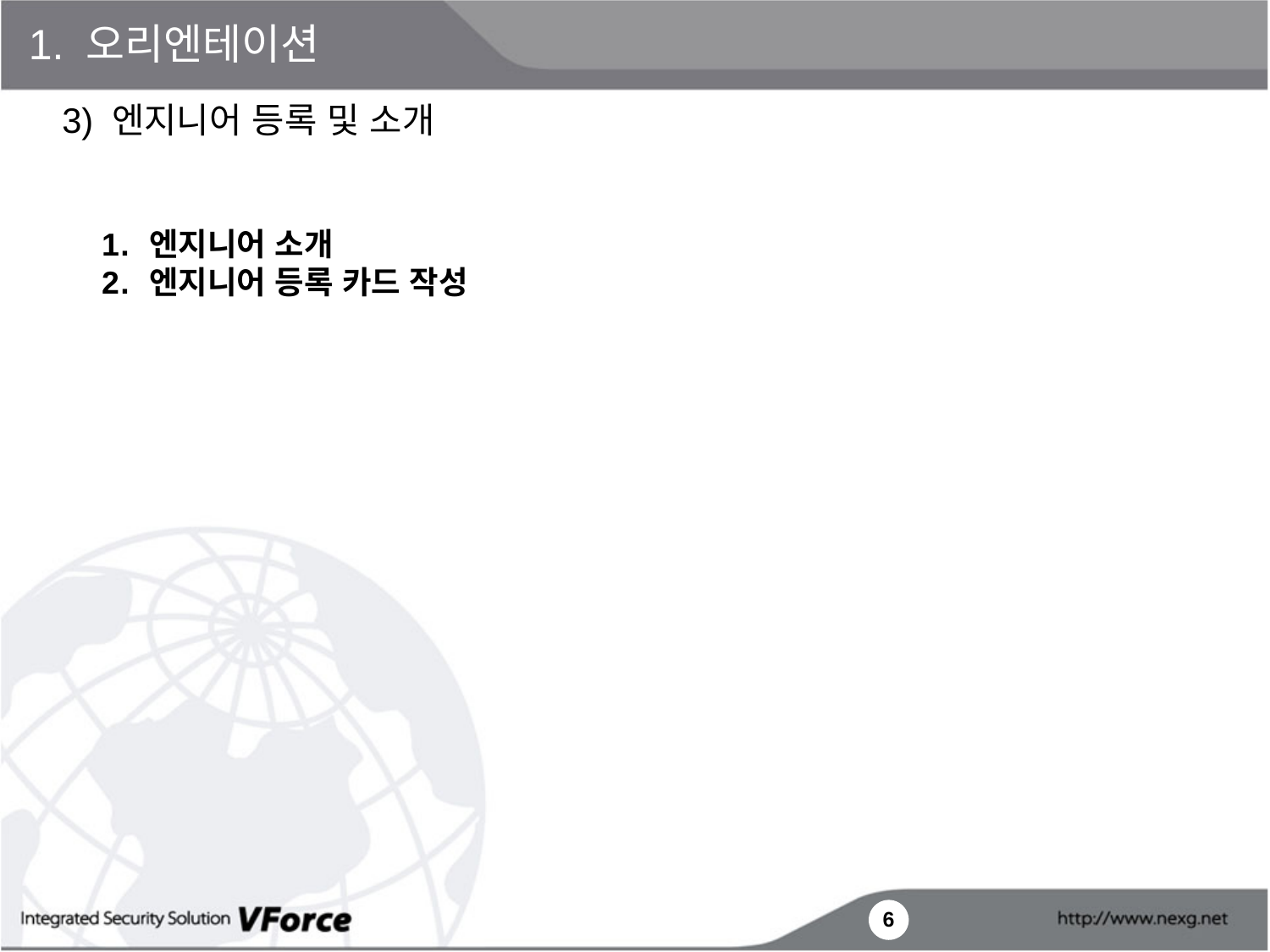

1. 오리엔테이션
3) 엔지니어 등록 및 소개
엔지니어 소개
엔지니어 등록 카드 작성